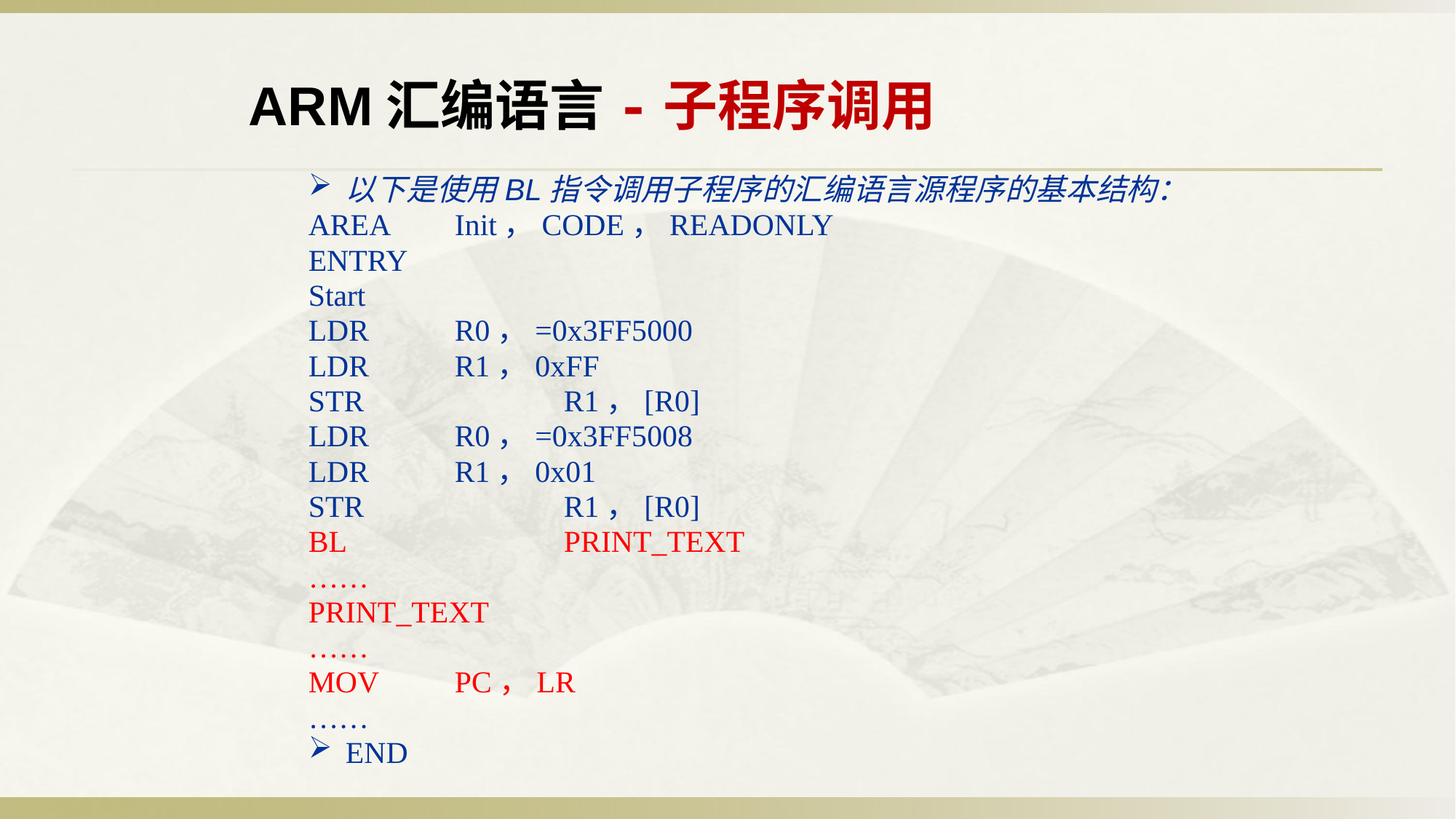

ARM汇编语言-子程序调用
以下是使用BL指令调用子程序的汇编语言源程序的基本结构：
AREA	Init，CODE，READONLY
ENTRY
Start
LDR	R0，=0x3FF5000
LDR	R1，0xFF
STR		R1，[R0]
LDR	R0，=0x3FF5008
LDR	R1，0x01
STR		R1，[R0]
BL		PRINT_TEXT
……
PRINT_TEXT
……
MOV	PC，LR
……
END